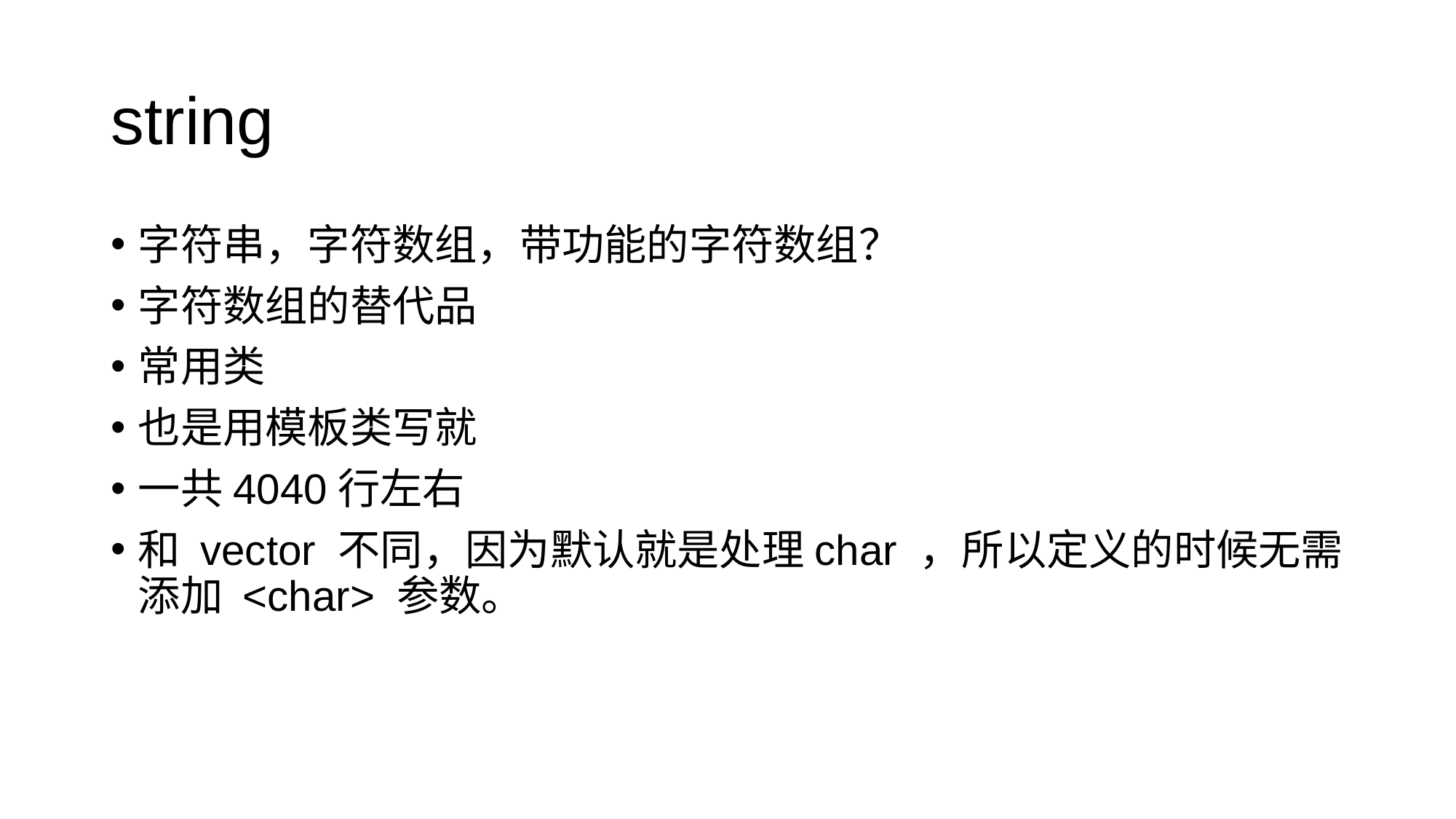

# string
字符串，字符数组，带功能的字符数组？
字符数组的替代品
常用类
也是用模板类写就
一共4040行左右
和 vector 不同，因为默认就是处理char ，所以定义的时候无需添加 <char> 参数。